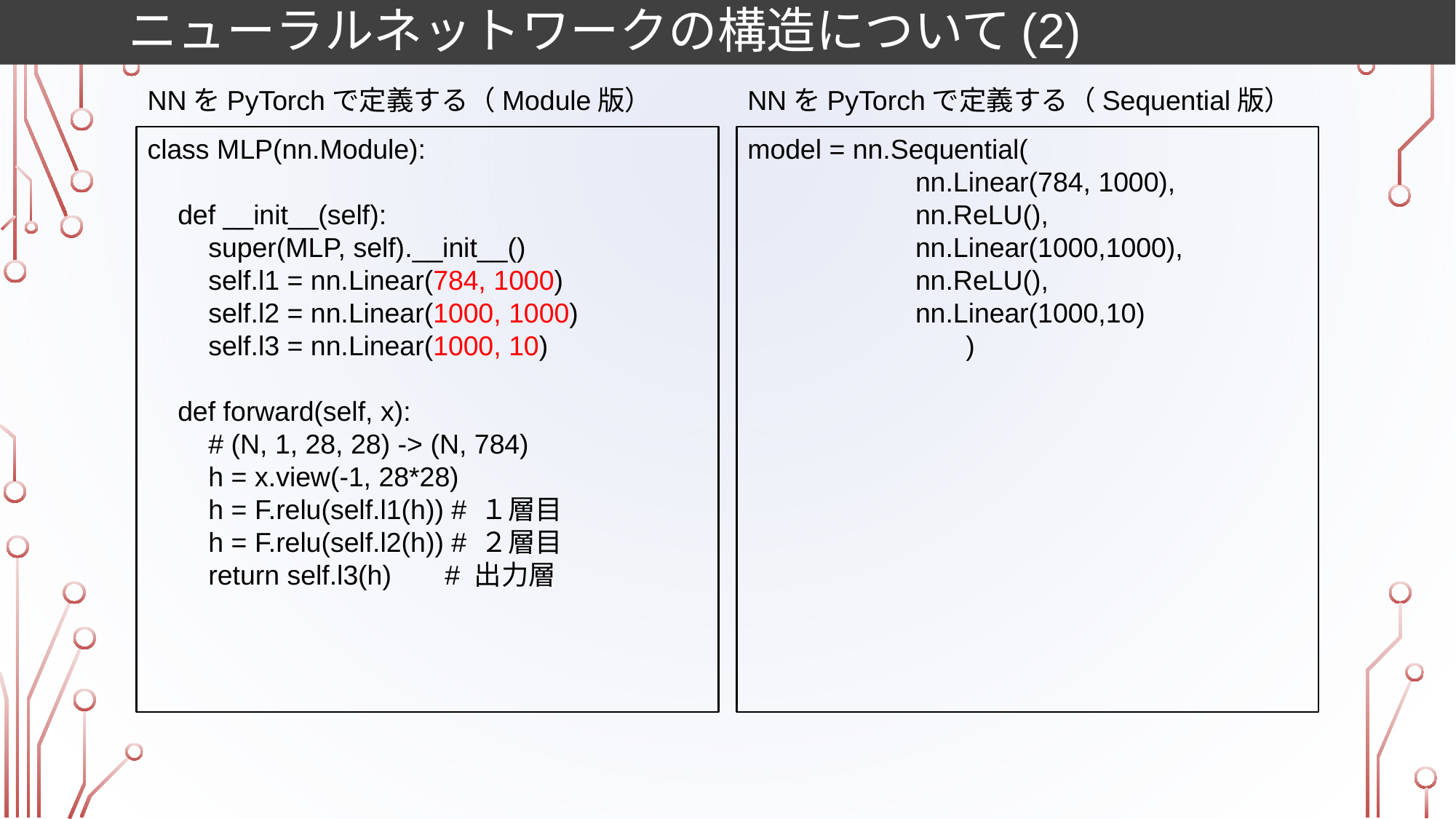

# ニューラルネットワークの構造について(2)
NNをPyTorchで定義する（Module版）
class MLP(nn.Module):
    def __init__(self):
        super(MLP, self).__init__()
        self.l1 = nn.Linear(784, 1000)
        self.l2 = nn.Linear(1000, 1000)
        self.l3 = nn.Linear(1000, 10)
    def forward(self, x):
        # (N, 1, 28, 28) -> (N, 784)
        h = x.view(-1, 28*28)
        h = F.relu(self.l1(h)) # １層目
        h = F.relu(self.l2(h)) # ２層目
        return self.l3(h)       # 出力層

NNをPyTorchで定義する（Sequential版）
model = nn.Sequential(
                      nn.Linear(784, 1000),
                      nn.ReLU(),
                      nn.Linear(1000,1000),
                      nn.ReLU(),
                      nn.Linear(1000,10)
		)